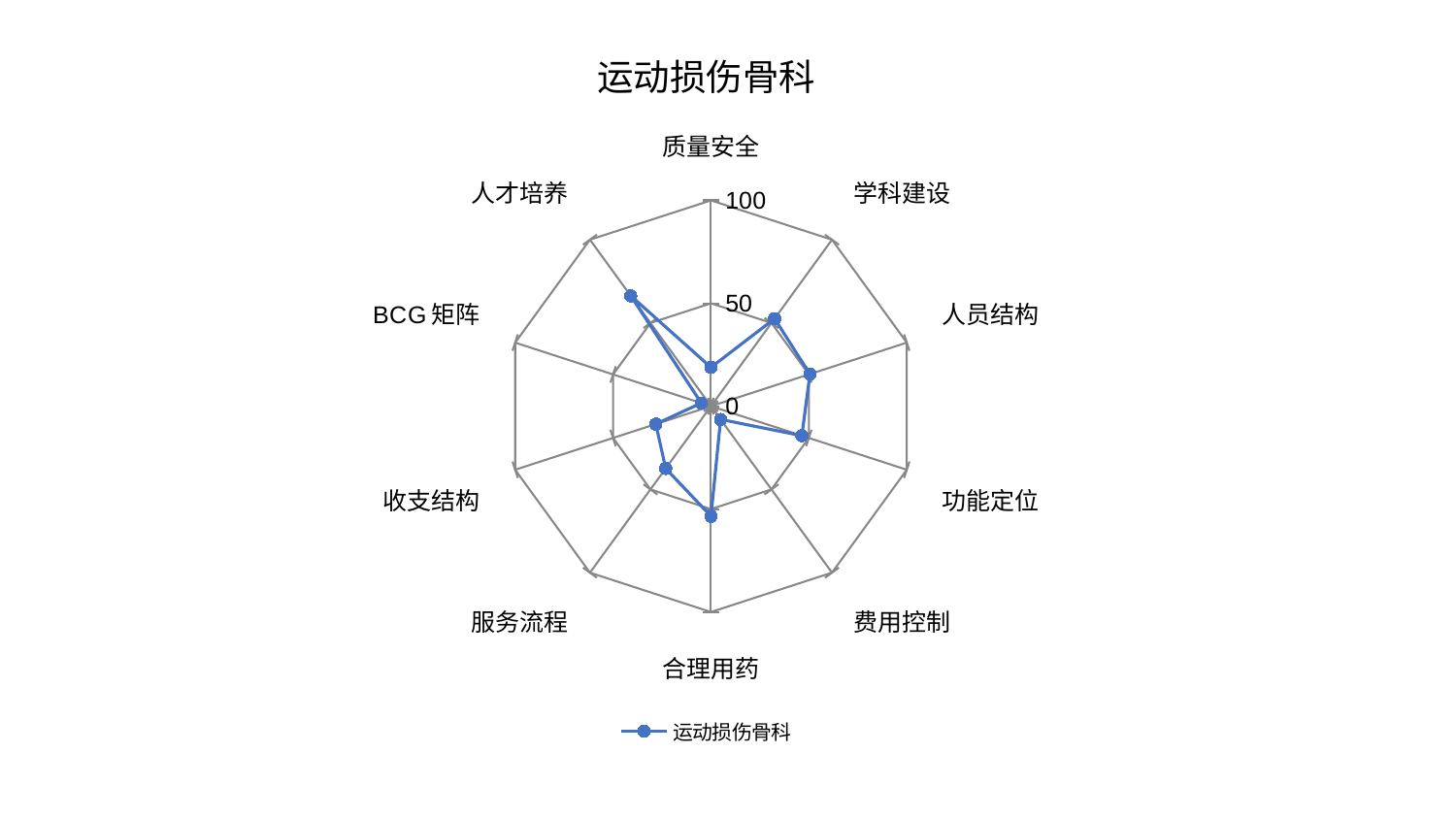

### Chart: 运动损伤骨科

| Category | 运动损伤骨科 |
|---|---|
| 质量安全 | 18.847719235793328 |
| 学科建设 | 52.593455334704664 |
| 人员结构 | 50.540862518689075 |
| 功能定位 | 46.443525091211235 |
| 费用控制 | 7.9797859674280955 |
| 合理用药 | 53.46251411490046 |
| 服务流程 | 37.43497210119006 |
| 收支结构 | 28.172420323357322 |
| BCG矩阵 | 4.950354584014839 |
| 人才培养 | 66.28069477124275 |
151